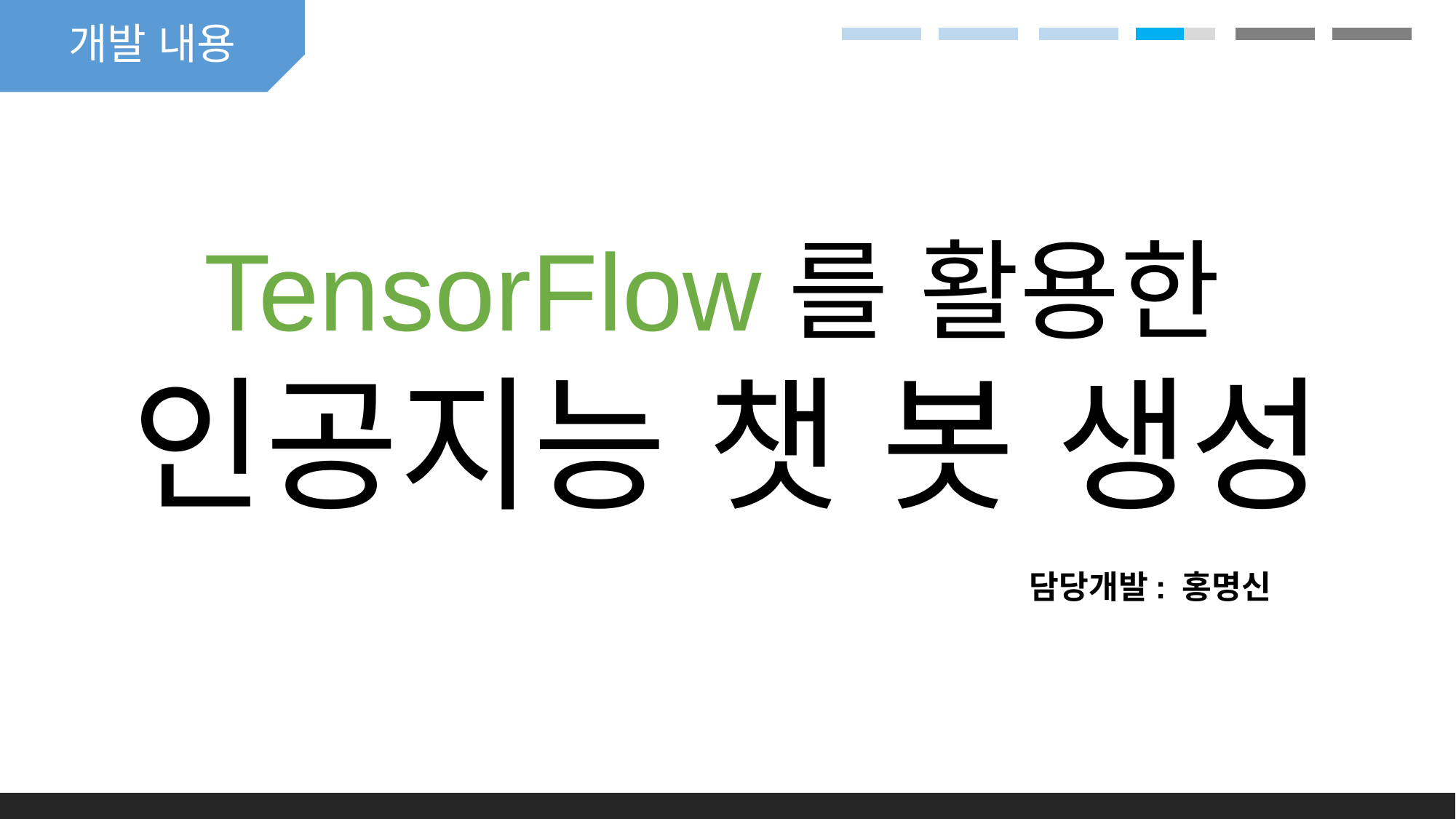

개발 내용
TensorFlow를 활용한
인공지능 챗 봇 생성
담당개발: 홍명신